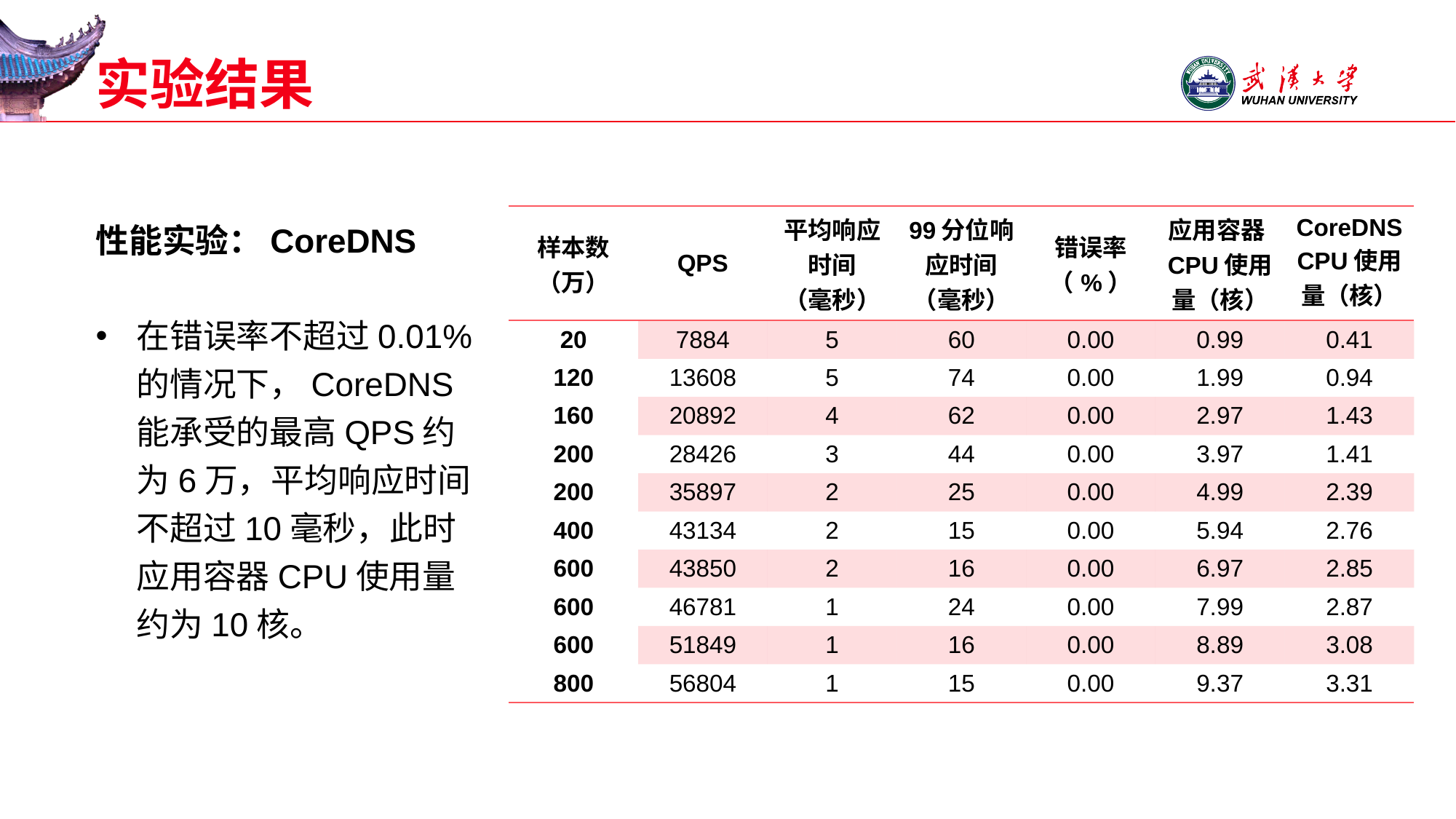

# 实验结果
| 样本数（万） | QPS | 平均响应时间 （毫秒） | 99分位响应时间 （毫秒） | 错误率（%） | 应用容器CPU使用量（核） | CoreDNS CPU使用量（核） |
| --- | --- | --- | --- | --- | --- | --- |
| 20 | 7884 | 5 | 60 | 0.00 | 0.99 | 0.41 |
| 120 | 13608 | 5 | 74 | 0.00 | 1.99 | 0.94 |
| 160 | 20892 | 4 | 62 | 0.00 | 2.97 | 1.43 |
| 200 | 28426 | 3 | 44 | 0.00 | 3.97 | 1.41 |
| 200 | 35897 | 2 | 25 | 0.00 | 4.99 | 2.39 |
| 400 | 43134 | 2 | 15 | 0.00 | 5.94 | 2.76 |
| 600 | 43850 | 2 | 16 | 0.00 | 6.97 | 2.85 |
| 600 | 46781 | 1 | 24 | 0.00 | 7.99 | 2.87 |
| 600 | 51849 | 1 | 16 | 0.00 | 8.89 | 3.08 |
| 800 | 56804 | 1 | 15 | 0.00 | 9.37 | 3.31 |
性能实验：CoreDNS

在错误率不超过0.01%的情况下，CoreDNS能承受的最高QPS约为6万，平均响应时间不超过10毫秒，此时应用容器CPU使用量约为10核。